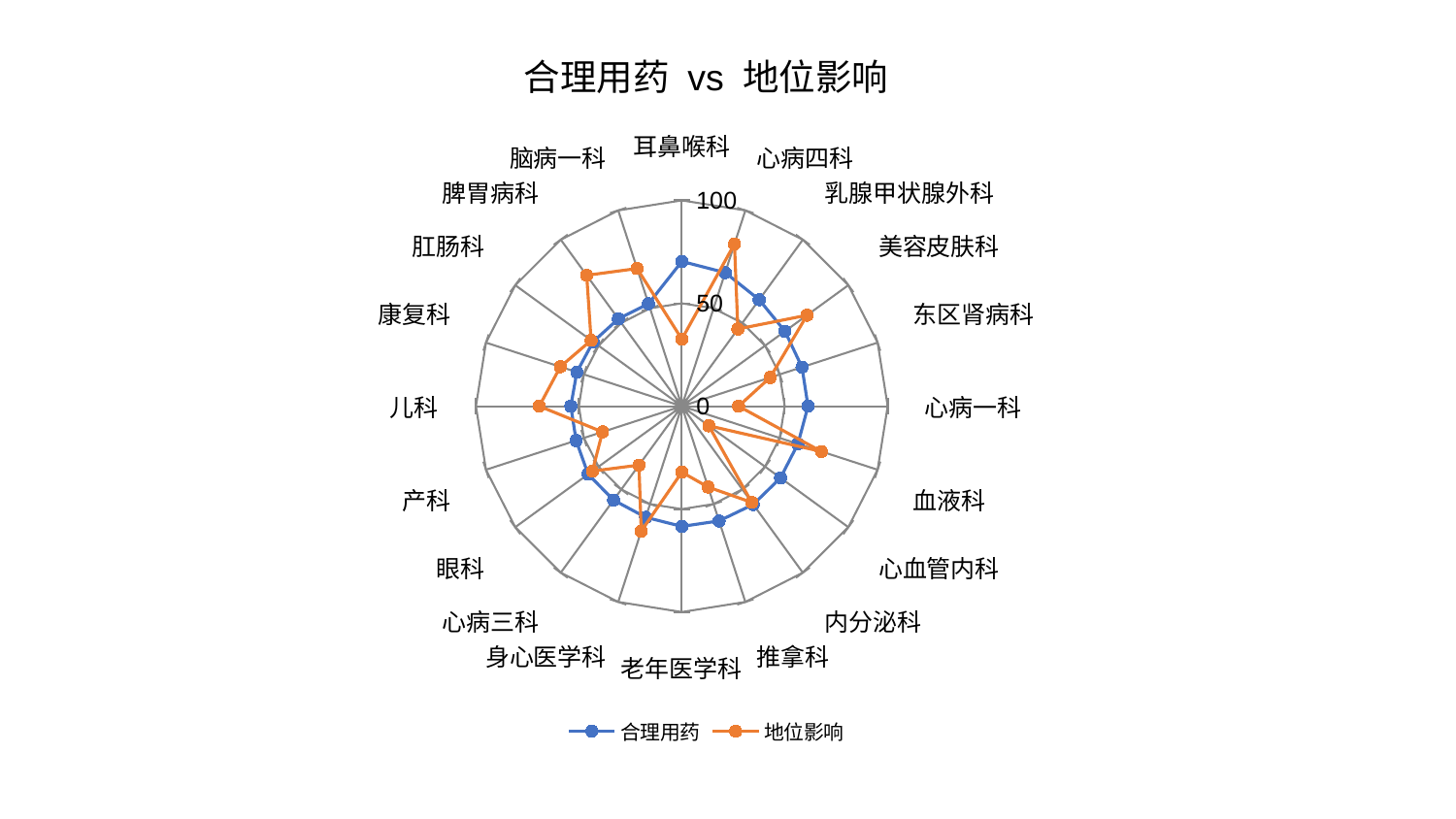

### Chart: 合理用药 vs 地位影响

| Category | 合理用药 | 地位影响 |
|---|---|---|
| 耳鼻喉科 | 70.33026116165905 | 32.58553695918882 |
| 心病四科 | 68.25834879838499 | 82.88167422189697 |
| 乳腺甲状腺外科 | 63.96492834715506 | 46.356107678802594 |
| 美容皮肤科 | 61.94663882267797 | 75.21333782022373 |
| 东区肾病科 | 61.412820570347606 | 45.136066152631095 |
| 心病一科 | 61.3086073401559 | 27.596179196383208 |
| 血液科 | 59.32281828373668 | 71.29933192159238 |
| 心血管内科 | 59.275473995818 | 16.213209325380337 |
| 内分泌科 | 59.041957109188075 | 57.80319226818353 |
| 推拿科 | 58.63155243061595 | 41.311141432062726 |
| 老年医学科 | 58.407859573262435 | 32.0863327020332 |
| 身心医学科 | 56.77988237846545 | 63.857973378388124 |
| 心病三科 | 56.40515940891871 | 35.38973023175233 |
| 眼科 | 56.23502501303179 | 53.70540014935491 |
| 产科 | 53.987207531537315 | 40.49324703209999 |
| 儿科 | 53.900581298133304 | 69.23317618695744 |
| 康复科 | 53.62472894885069 | 62.03140988229825 |
| 肛肠科 | 53.2616540349287 | 54.44525886130045 |
| 脾胃病科 | 52.45423842326716 | 78.60125541657554 |
| 脑病一科 | 52.34305166098097 | 70.32370265900357 |
62